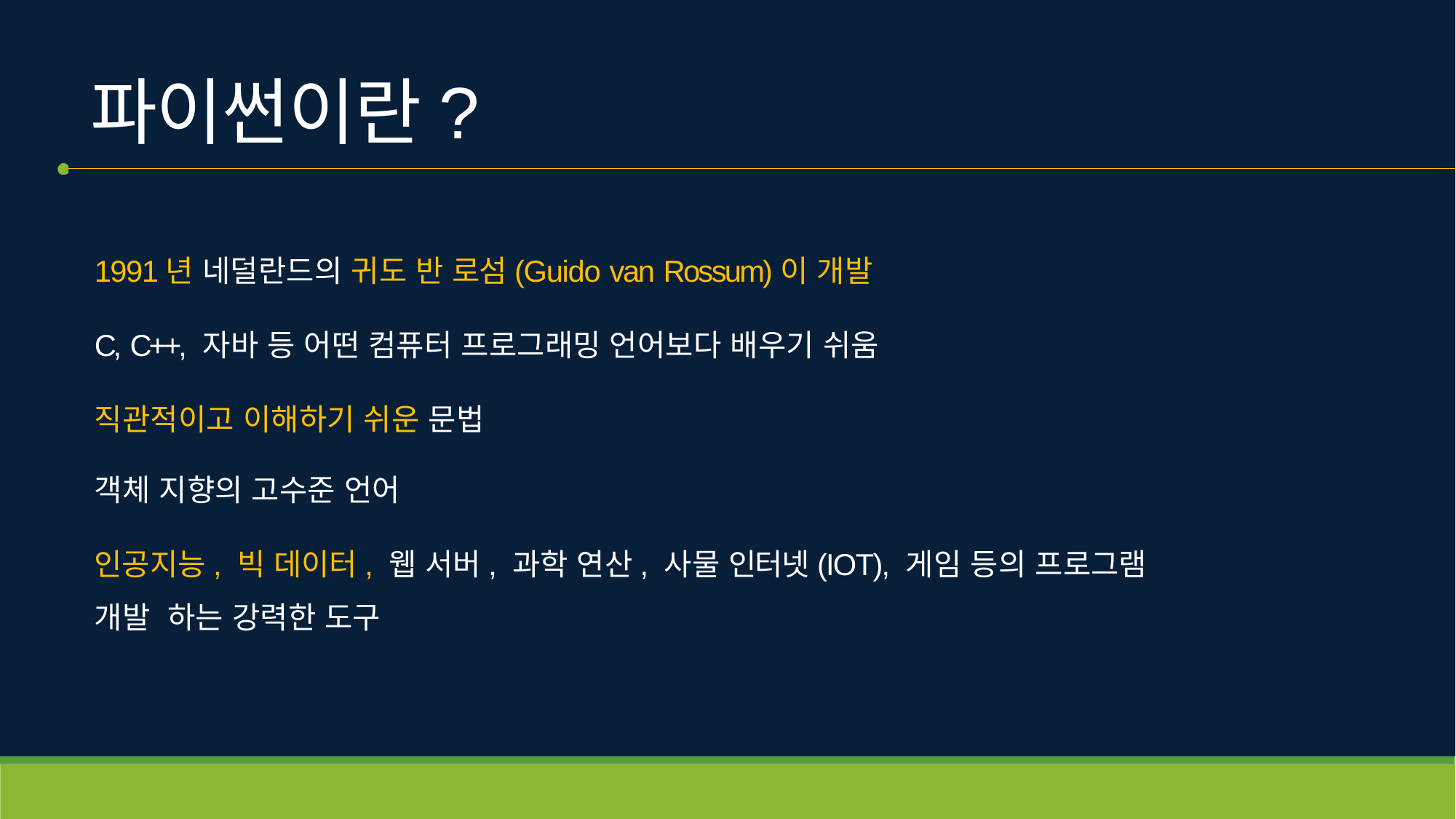

# 파이썬이란?

1991년 네덜란드의 귀도 반 로섬(Guido van Rossum)이 개발
C, C++, 자바 등 어떤 컴퓨터 프로그래밍 언어보다 배우기 쉬움  직관적이고 이해하기 쉬운 문법

객체 지향의 고수준 언어
인공지능, 빅 데이터, 웹 서버, 과학 연산, 사물 인터넷(IOT), 게임 등의 프로그램 개발  하는 강력한 도구